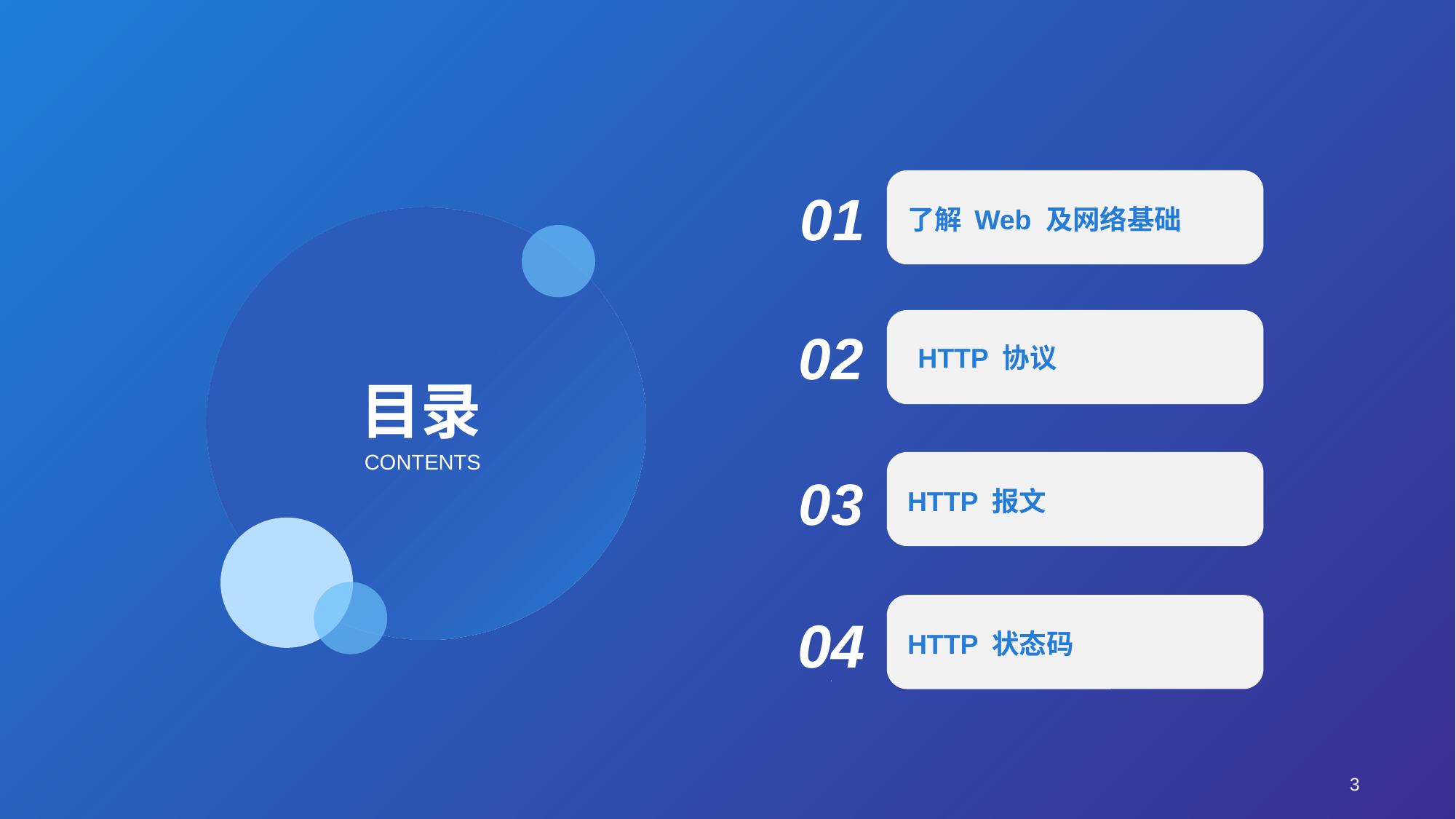

0 1

了解 Web 及网络基础

0 2

 HTTP 协议
目录
CONTENTS
0 3

HTTP 报文
04 4

HTTP 状态码
3